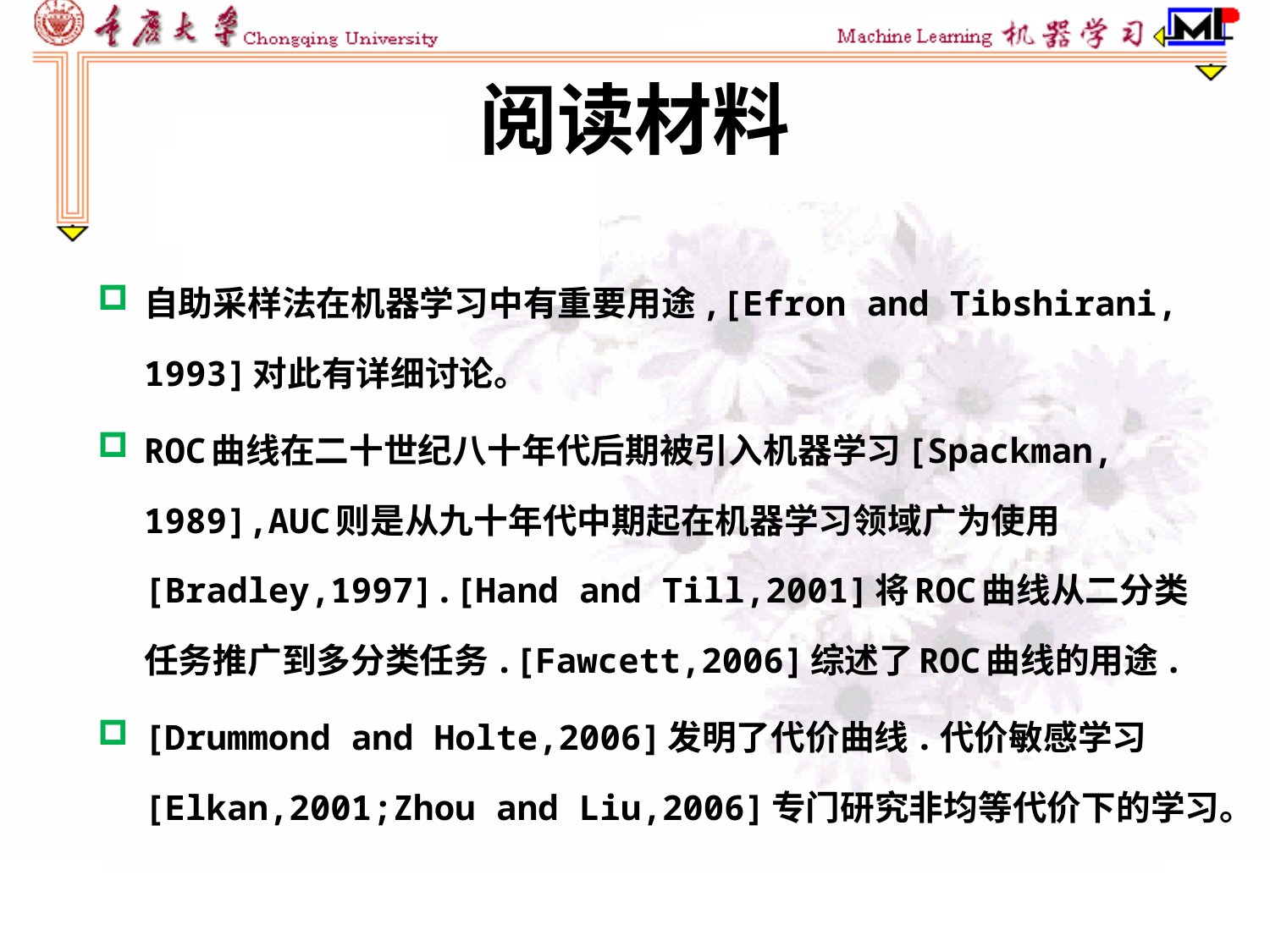

# 阅读材料
自助采样法在机器学习中有重要用途,[Efron and Tibshirani, 1993]对此有详细讨论。
ROC曲线在二十世纪八十年代后期被引入机器学习[Spackman, 1989],AUC则是从九十年代中期起在机器学习领域广为使用[Bradley,1997].[Hand and Till,2001]将ROC曲线从二分类任务推广到多分类任务.[Fawcett,2006]综述了ROC曲线的用途.
[Drummond and Holte,2006]发明了代价曲线.代价敏感学习[Elkan,2001;Zhou and Liu,2006]专门研究非均等代价下的学习。